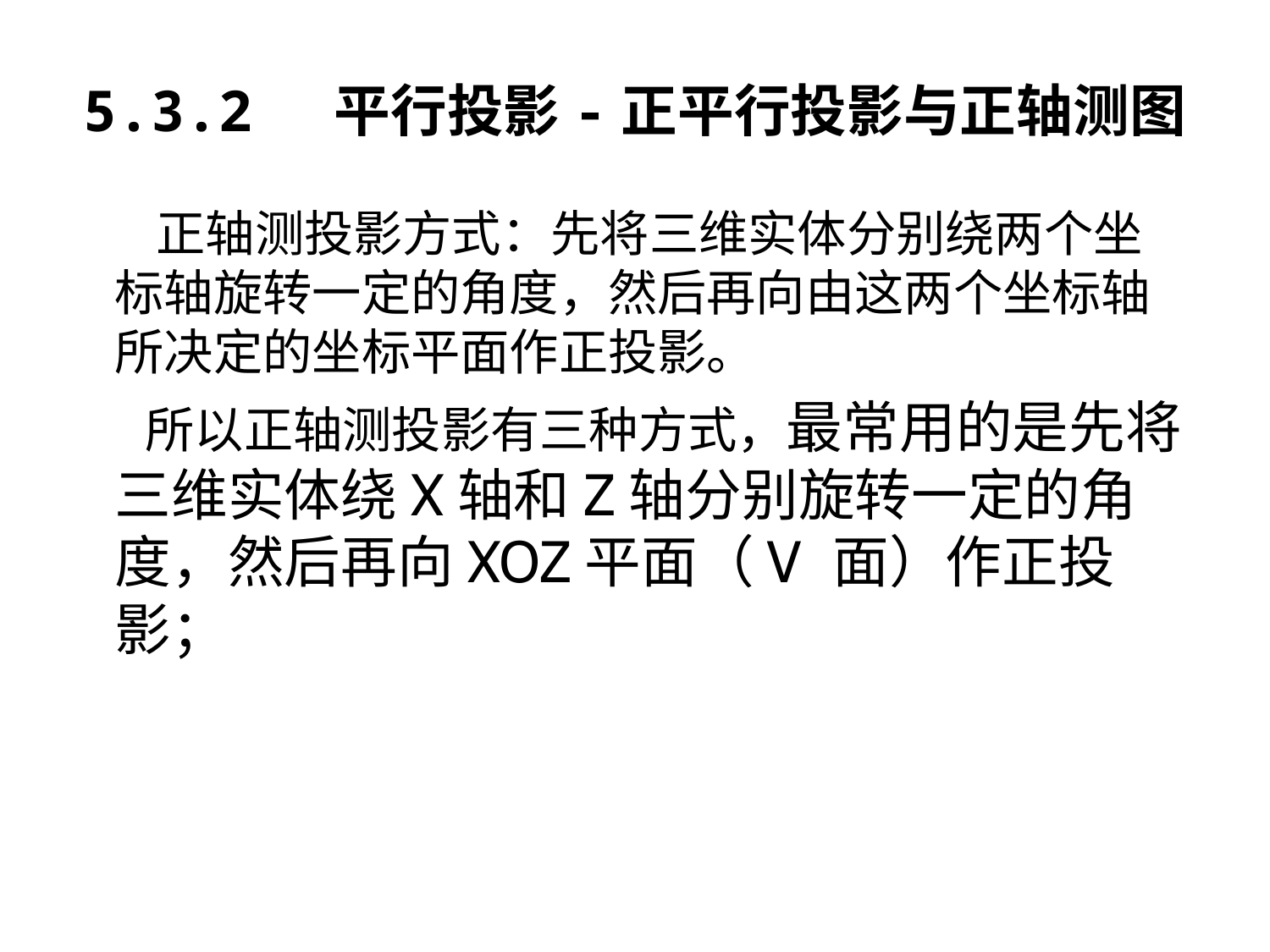

5.3.2  平行投影-正平行投影与正轴测图
       正轴测投影方式：先将三维实体分别绕两个坐标轴旋转一定的角度，然后再向由这两个坐标轴所决定的坐标平面作正投影。
      所以正轴测投影有三种方式，最常用的是先将三维实体绕X轴和Z轴分别旋转一定的角度，然后再向XOZ平面（V 面）作正投影；